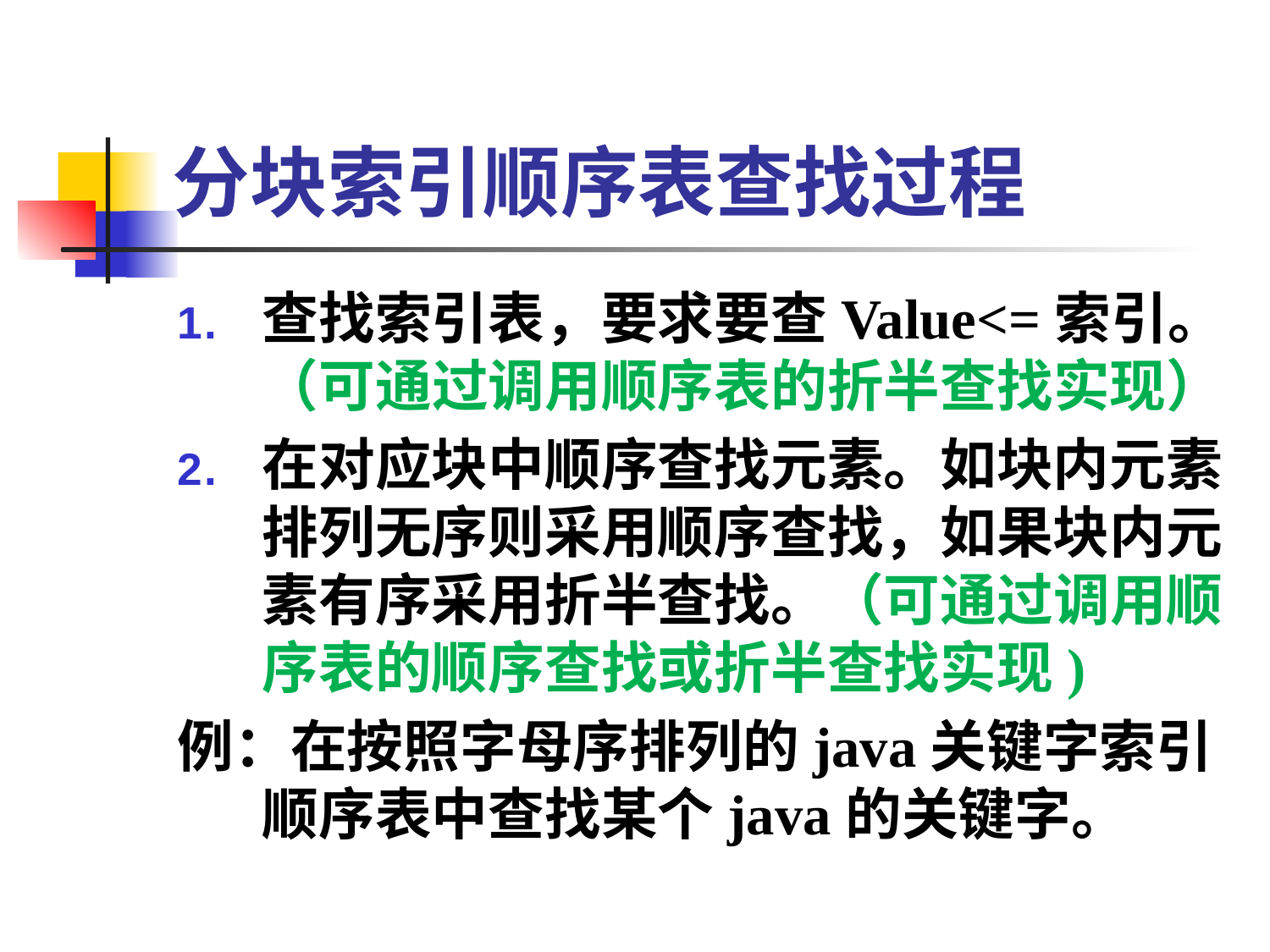

# 分块索引顺序表查找过程
查找索引表，要求要查Value<=索引。（可通过调用顺序表的折半查找实现）
在对应块中顺序查找元素。如块内元素排列无序则采用顺序查找，如果块内元素有序采用折半查找。（可通过调用顺序表的顺序查找或折半查找实现)
例：在按照字母序排列的java关键字索引顺序表中查找某个java的关键字。
32